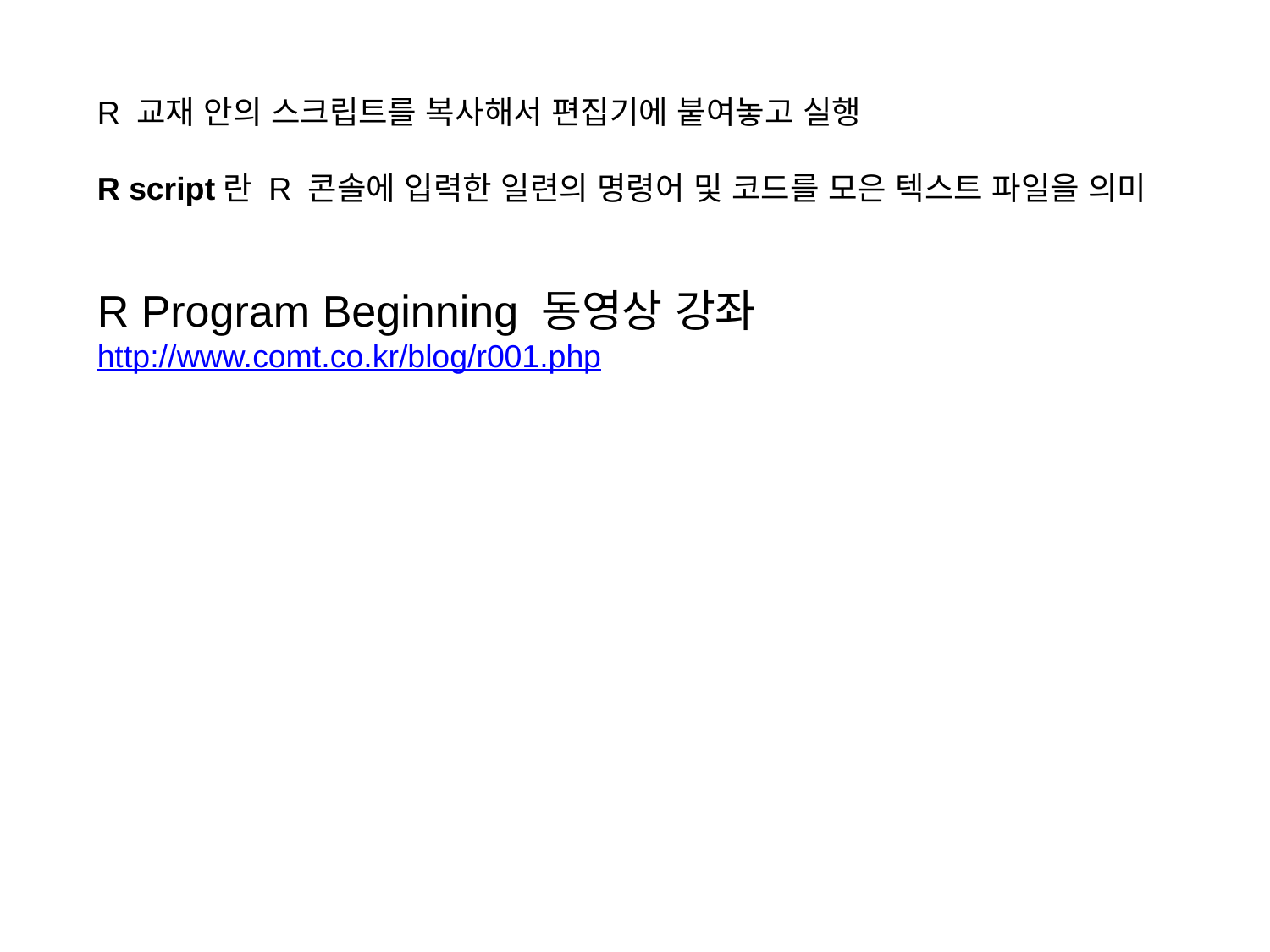

R 교재 안의 스크립트를 복사해서 편집기에 붙여놓고 실행

R script란 R 콘솔에 입력한 일련의 명령어 및 코드를 모은 텍스트 파일을 의미

R Program Beginning 동영상 강좌
http://www.comt.co.kr/blog/r001.php